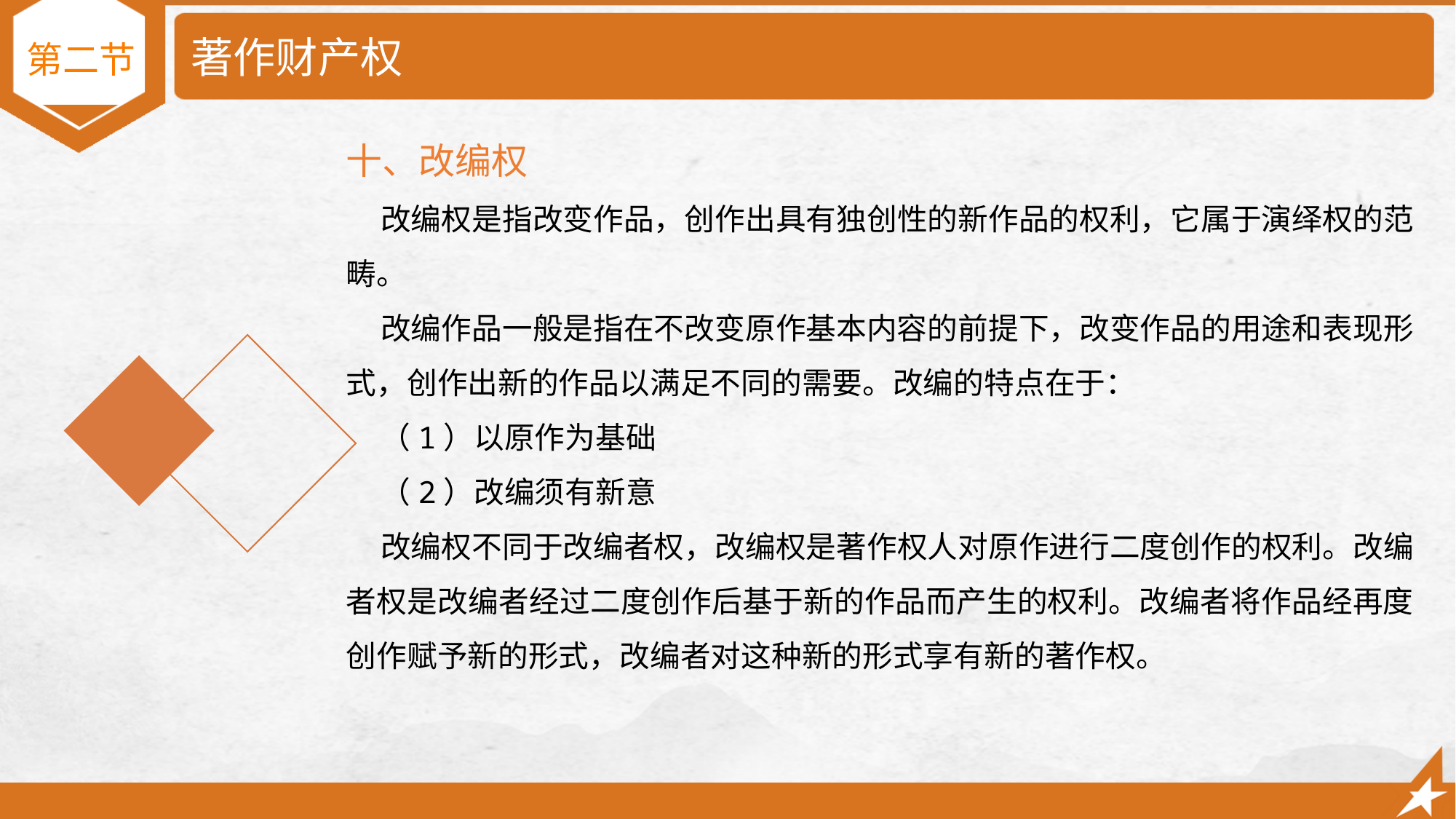

# 著作财产权
第二节
十、改编权
    改编权是指改变作品，创作出具有独创性的新作品的权利，它属于演绎权的范畴。
    改编作品一般是指在不改变原作基本内容的前提下，改变作品的用途和表现形式，创作出新的作品以满足不同的需要。改编的特点在于：
    （1）以原作为基础
    （2）改编须有新意
    改编权不同于改编者权，改编权是著作权人对原作进行二度创作的权利。改编者权是改编者经过二度创作后基于新的作品而产生的权利。改编者将作品经再度创作赋予新的形式，改编者对这种新的形式享有新的著作权。